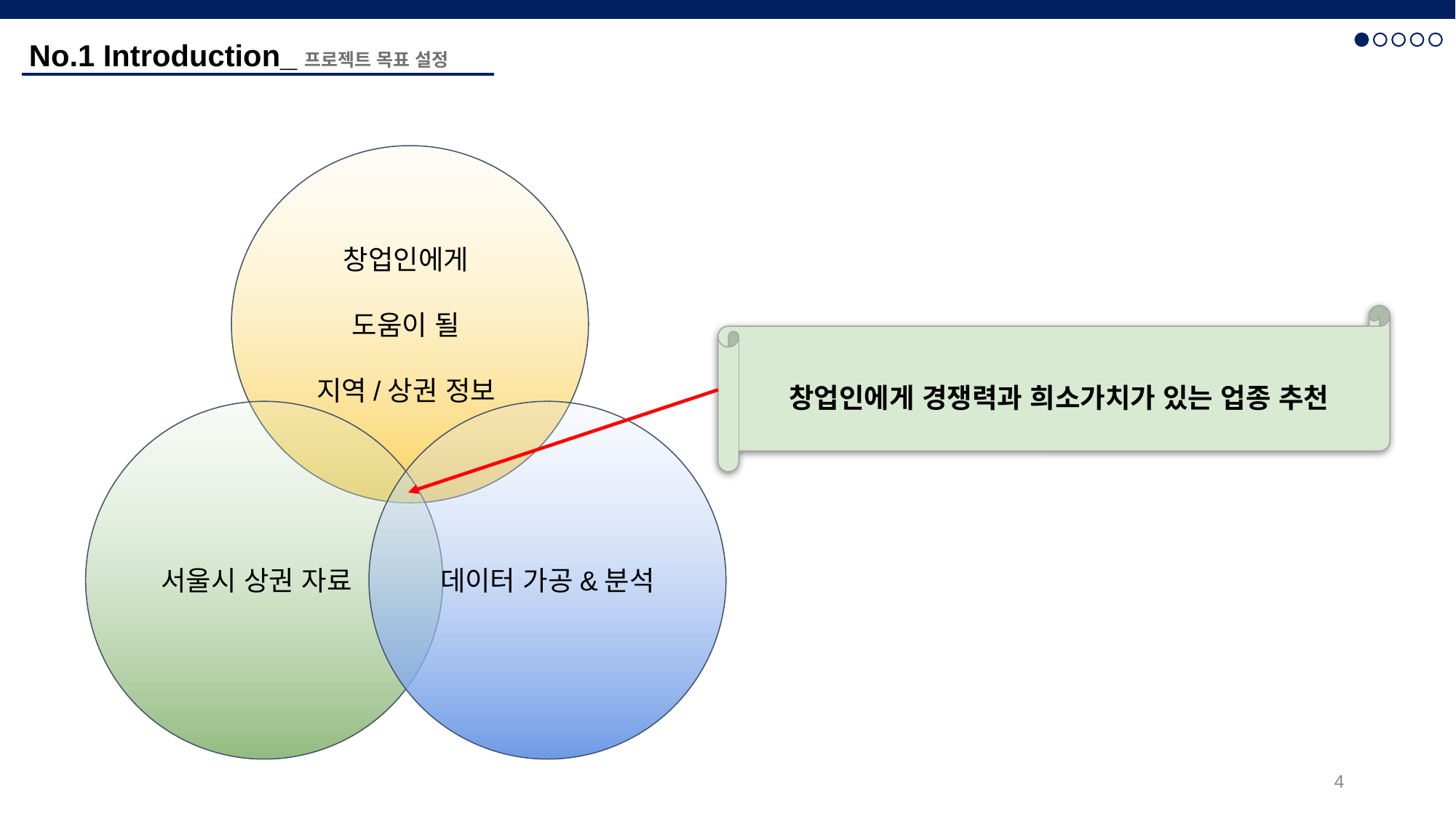

No.1 Introduction_프로젝트 목표 설정

창업인에게

도움이 될

지역/상권 정보
서울시 상권 자료
데이터 가공&분석
창업인에게 경쟁력과 희소가치가 있는 업종 추천
4